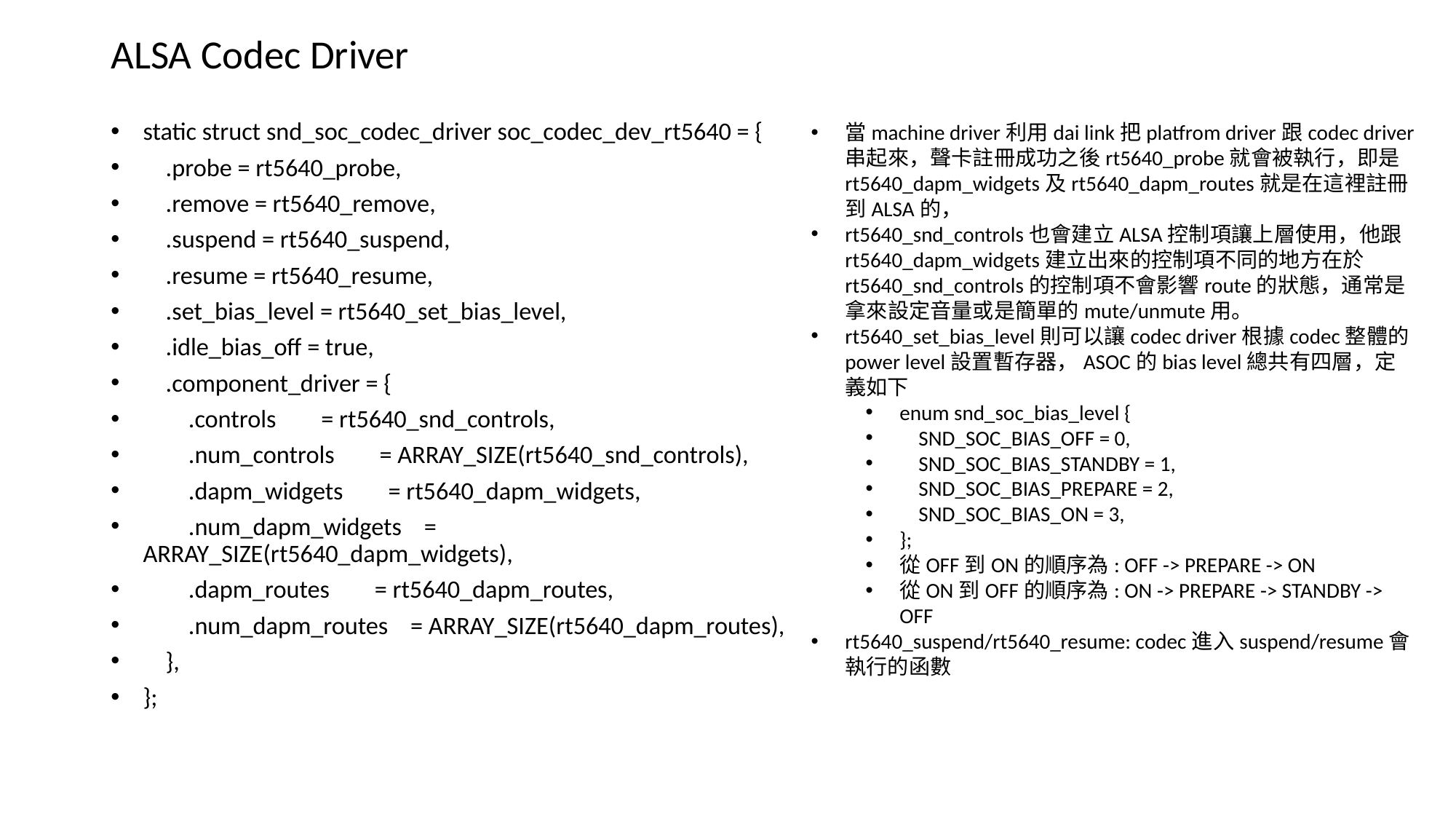

# ALSA Codec Driver
static struct snd_soc_codec_driver soc_codec_dev_rt5640 = {
    .probe = rt5640_probe,
    .remove = rt5640_remove,
    .suspend = rt5640_suspend,
    .resume = rt5640_resume,
    .set_bias_level = rt5640_set_bias_level,
    .idle_bias_off = true,
    .component_driver = {
        .controls        = rt5640_snd_controls,
        .num_controls        = ARRAY_SIZE(rt5640_snd_controls),
        .dapm_widgets        = rt5640_dapm_widgets,
        .num_dapm_widgets    = ARRAY_SIZE(rt5640_dapm_widgets),
        .dapm_routes        = rt5640_dapm_routes,
        .num_dapm_routes    = ARRAY_SIZE(rt5640_dapm_routes),
    },
};
當machine driver利用dai link把platfrom driver跟codec driver串起來，聲卡註冊成功之後rt5640_probe就會被執行，即是rt5640_dapm_widgets及rt5640_dapm_routes就是在這裡註冊到ALSA的，
rt5640_snd_controls也會建立ALSA控制項讓上層使用，他跟rt5640_dapm_widgets建立出來的控制項不同的地方在於rt5640_snd_controls的控制項不會影響route的狀態，通常是拿來設定音量或是簡單的mute/unmute用。
rt5640_set_bias_level則可以讓codec driver根據codec整體的power level設置暫存器，ASOC的bias level總共有四層，定義如下
enum snd_soc_bias_level {
    SND_SOC_BIAS_OFF = 0,
    SND_SOC_BIAS_STANDBY = 1,
    SND_SOC_BIAS_PREPARE = 2,
    SND_SOC_BIAS_ON = 3,
};
從OFF到ON的順序為: OFF -> PREPARE -> ON
從ON到OFF的順序為: ON -> PREPARE -> STANDBY -> OFF
rt5640_suspend/rt5640_resume: codec進入suspend/resume會執行的函數